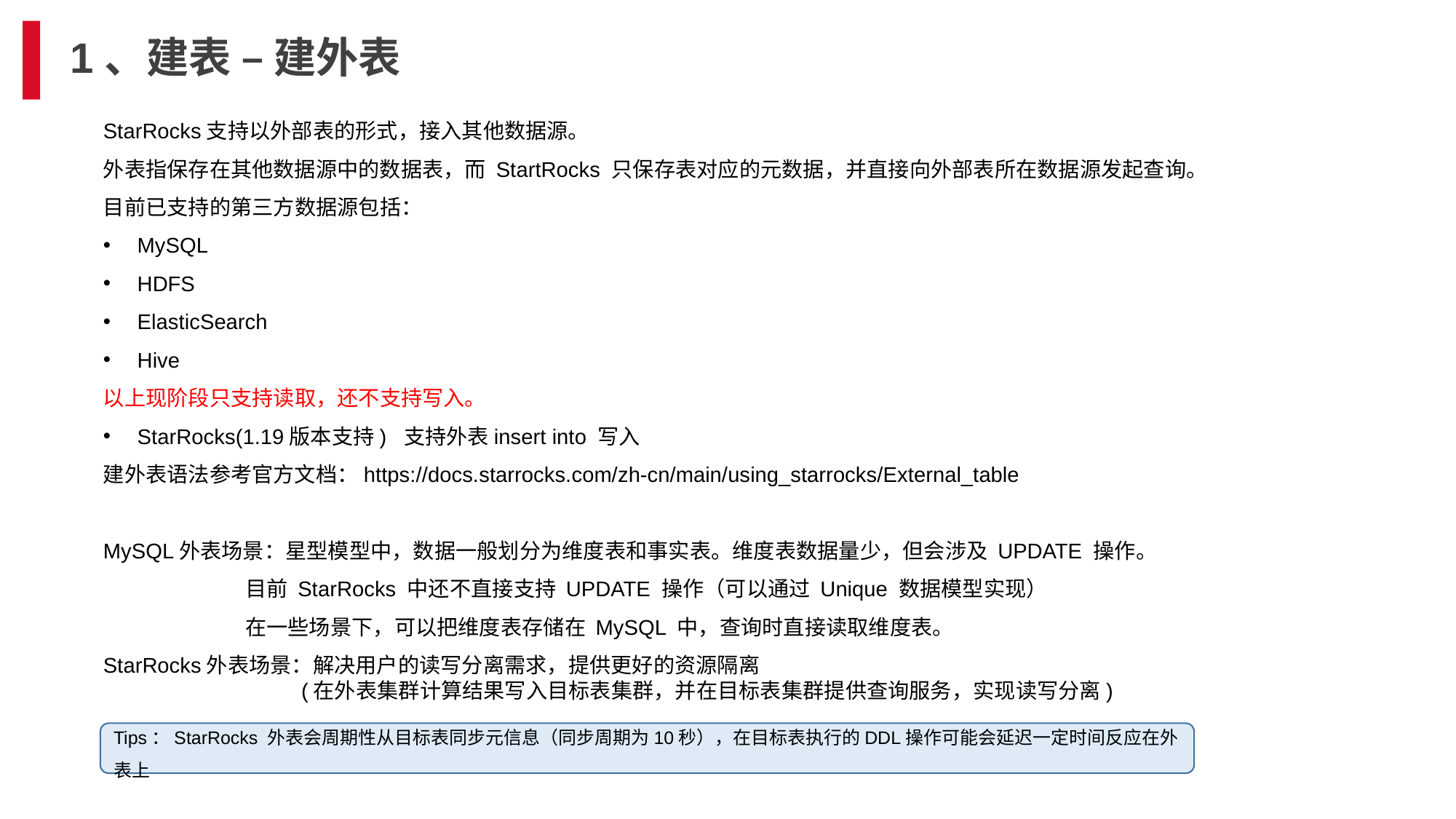

# 1、建表 – 建外表
StarRocks支持以外部表的形式，接入其他数据源。
外表指保存在其他数据源中的数据表，而 StartRocks 只保存表对应的元数据，并直接向外部表所在数据源发起查询。
目前已支持的第三方数据源包括：
MySQL
HDFS
ElasticSearch
Hive
以上现阶段只支持读取，还不支持写入。
StarRocks(1.19版本支持)  支持外表insert into 写入
建外表语法参考官方文档：https://docs.starrocks.com/zh-cn/main/using_starrocks/External_table

MySQL外表场景：星型模型中，数据一般划分为维度表和事实表。维度表数据量少，但会涉及 UPDATE 操作。
                             目前 StarRocks 中还不直接支持 UPDATE 操作（可以通过 Unique 数据模型实现）
                             在一些场景下，可以把维度表存储在 MySQL 中，查询时直接读取维度表。
StarRocks外表场景：解决用户的读写分离需求，提供更好的资源隔离
                                 (在外表集群计算结果写入目标表集群，并在目标表集群提供查询服务，实现读写分离)

Tips：StarRocks 外表会周期性从目标表同步元信息（同步周期为10秒），在目标表执行的DDL操作可能会延迟一定时间反应在外表上